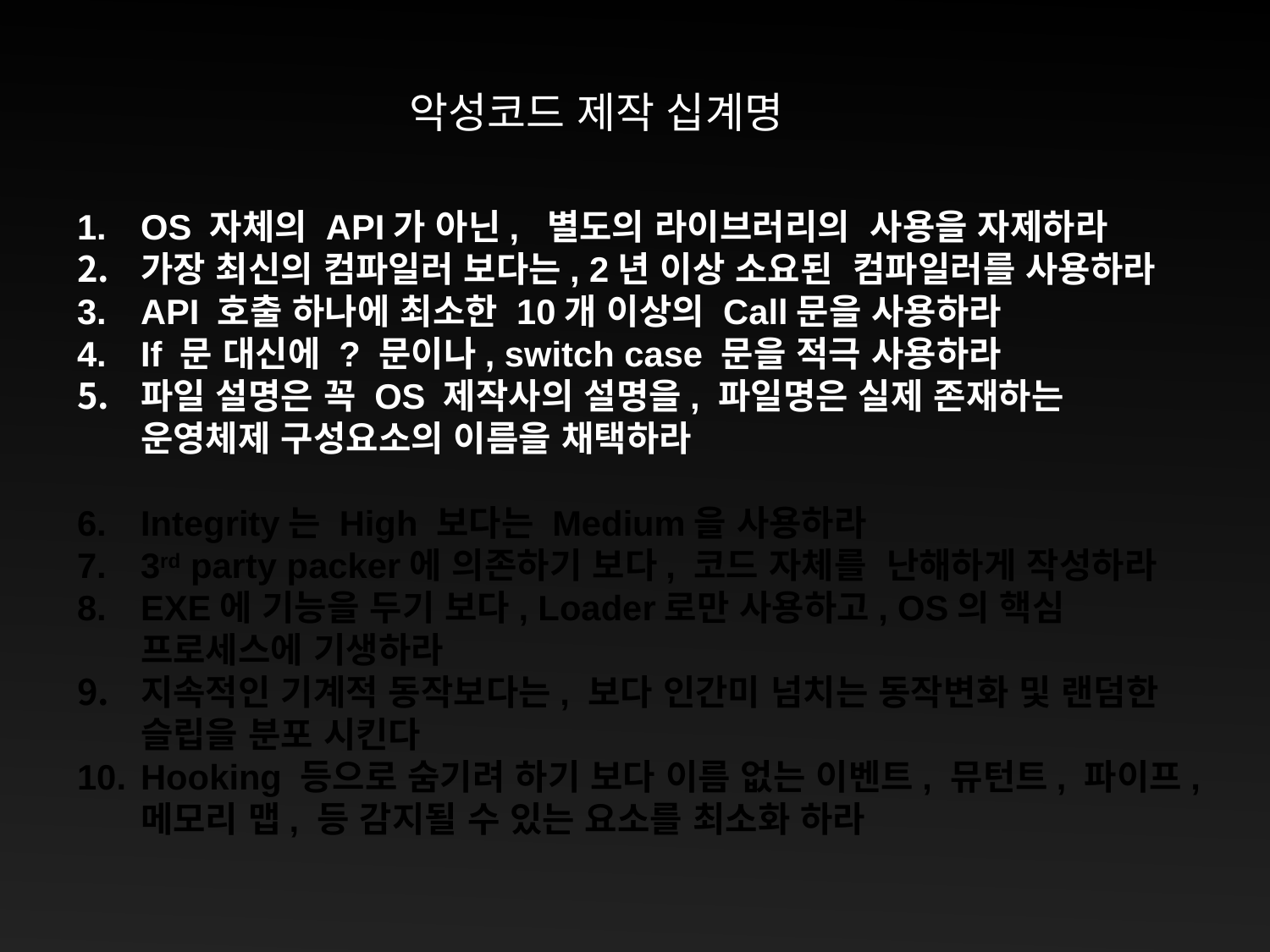

악성코드 제작 십계명
OS 자체의 API가 아닌,  별도의 라이브러리의  사용을 자제하라
가장 최신의 컴파일러 보다는, 2년 이상 소요된  컴파일러를 사용하라
API 호출 하나에 최소한 10개 이상의 Call문을 사용하라
If 문 대신에 ? 문이나, switch case 문을 적극 사용하라
파일 설명은 꼭 OS 제작사의 설명을, 파일명은 실제 존재하는               운영체제 구성요소의 이름을 채택하라

Integrity는 High 보다는 Medium을 사용하라
3rd party packer에 의존하기 보다, 코드 자체를  난해하게 작성하라
EXE에 기능을 두기 보다, Loader로만 사용하고, OS의 핵심 프로세스에 기생하라
지속적인 기계적 동작보다는, 보다 인간미 넘치는 동작변화 및 랜덤한 슬립을 분포 시킨다
Hooking 등으로 숨기려 하기 보다 이름 없는 이벤트, 뮤턴트, 파이프, 메모리 맵, 등 감지될 수 있는 요소를 최소화 하라